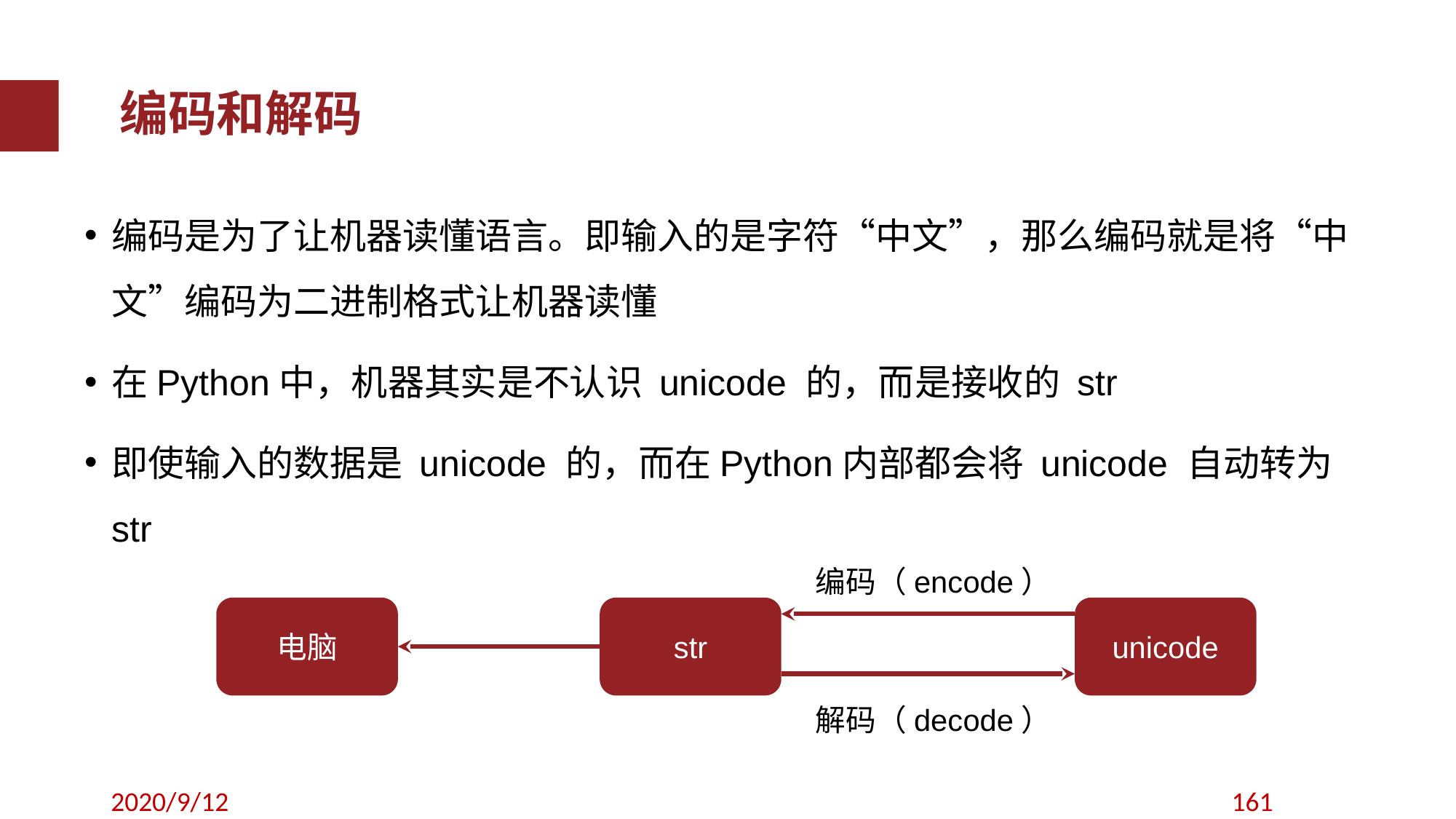

编码和解码

编码是为了让机器读懂语言。即输入的是字符“中文”，那么编码就是将“中文”编码为二进制格式让机器读懂
在Python中，机器其实是不认识 unicode 的，而是接收的 str
即使输入的数据是 unicode 的，而在Python内部都会将 unicode 自动转为 str

编码（encode）
unicode
电脑
str
解码（decode）
2020/9/12
161